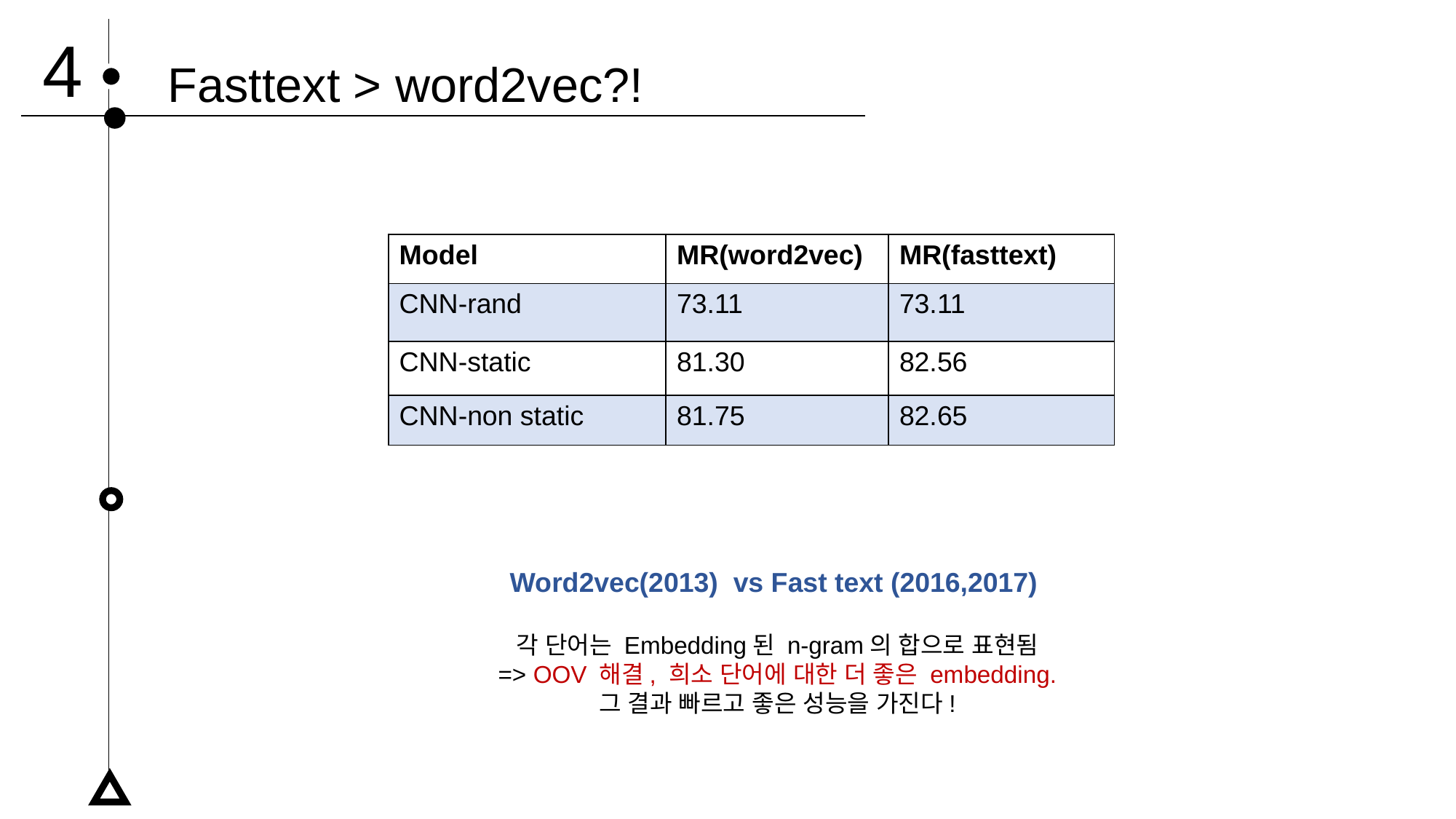

4

Fasttext > word2vec?!

| Model | MR(word2vec) | MR(fasttext) |
| --- | --- | --- |
| CNN-rand | 73.11 | 73.11 |
| CNN-static | 81.30 | 82.56 |
| CNN-non static | 81.75 | 82.65 |
Word2vec(2013)  vs Fast text (2016,2017)

각 단어는 Embedding된 n-gram의 합으로 표현됨
=> OOV 해결, 희소 단어에 대한 더 좋은 embedding.
그 결과 빠르고 좋은 성능을 가진다!